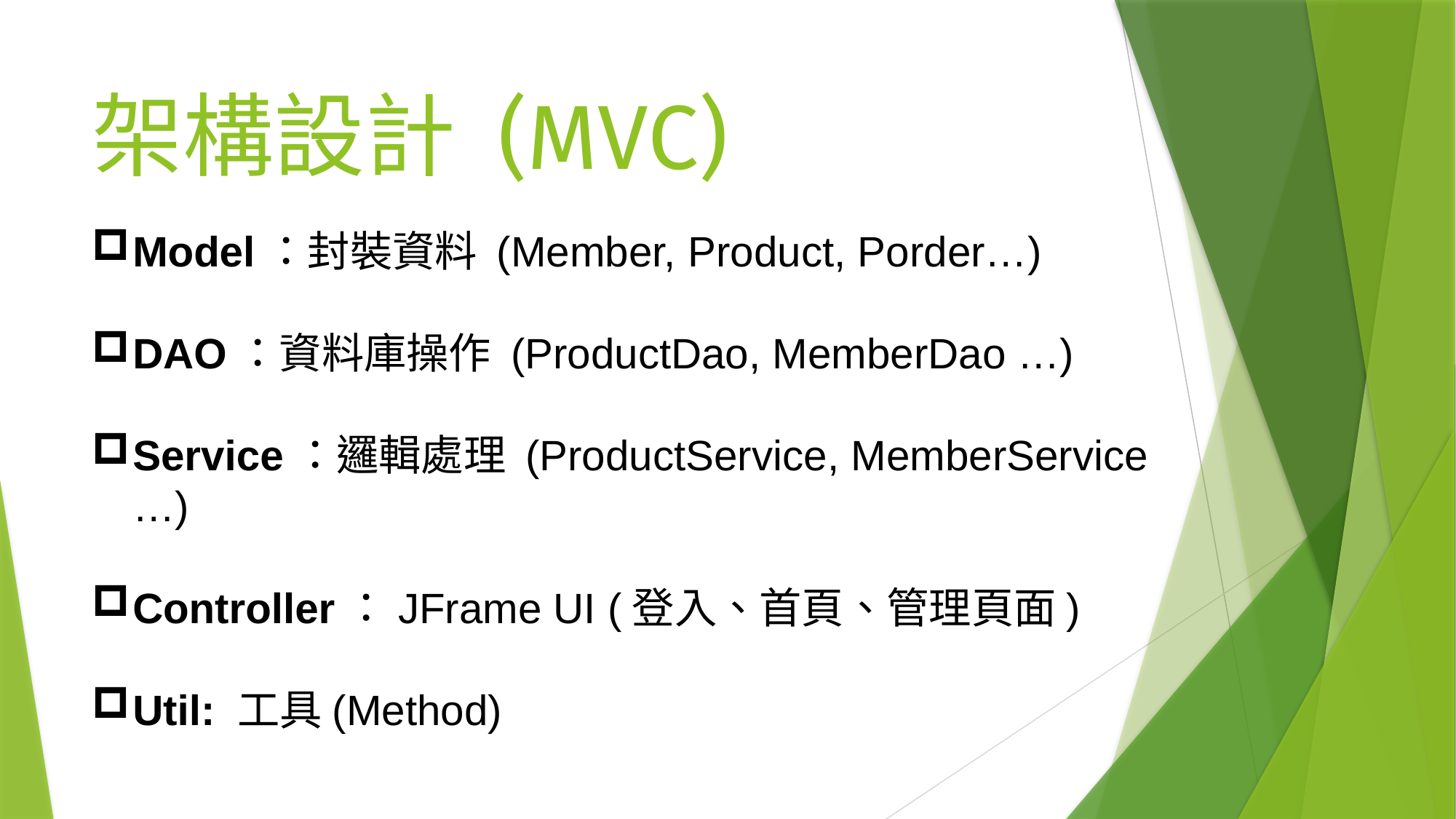

# 架構設計 (MVC)
Model：封裝資料 (Member, Product, Porder…)

DAO：資料庫操作 (ProductDao, MemberDao …)

Service：邏輯處理 (ProductService, MemberService …)

Controller：JFrame UI (登入、首頁、管理頁面)

Util: 工具(Method)